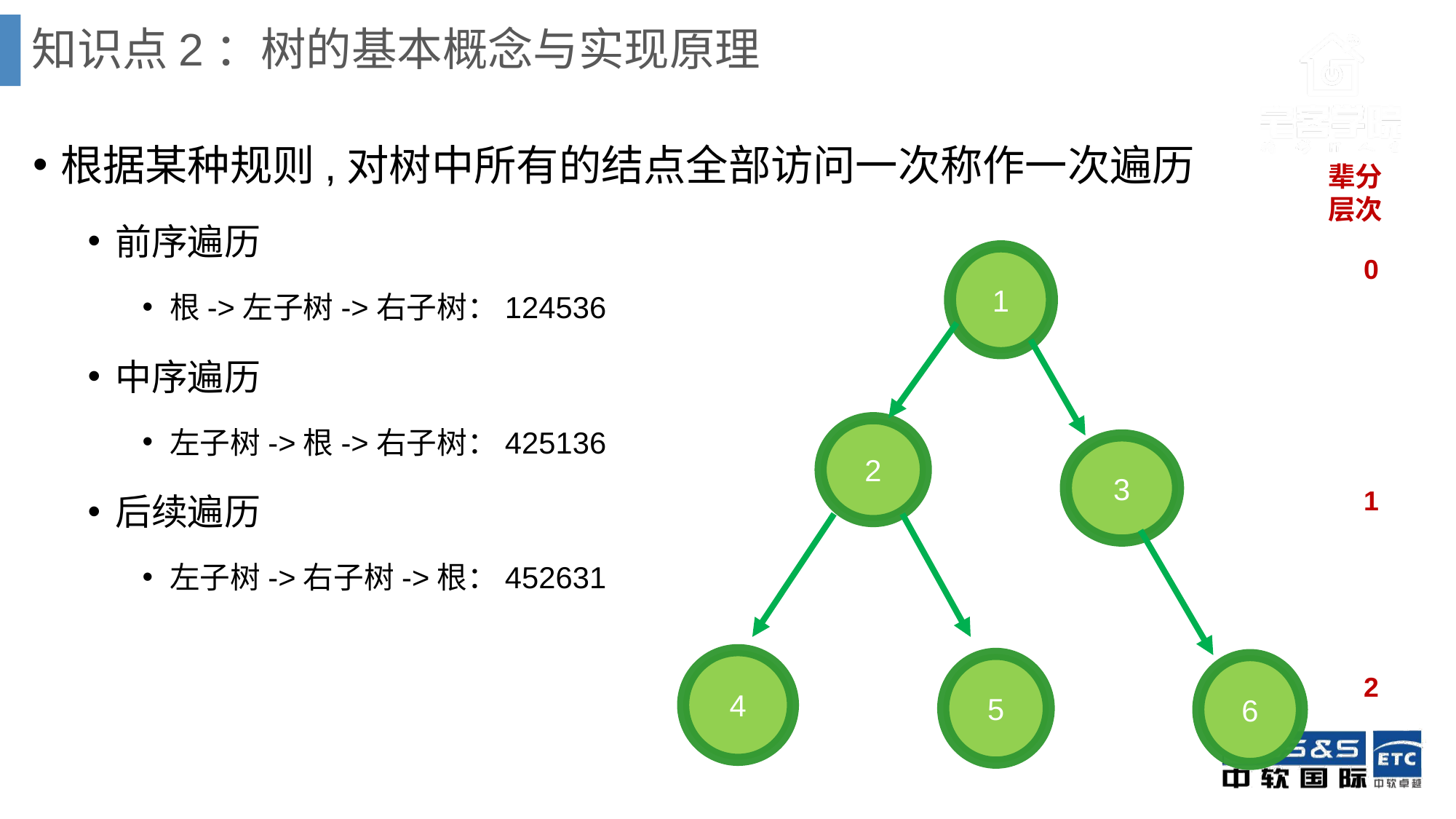

# 知识点2：树的基本概念与实现原理
根据某种规则,对树中所有的结点全部访问一次称作一次遍历
前序遍历
根->左子树->右子树：124536
中序遍历
左子树->根->右子树：425136
后续遍历
左子树->右子树->根：452631

辈分层次
0

1

2
1

2
3

4
5
6